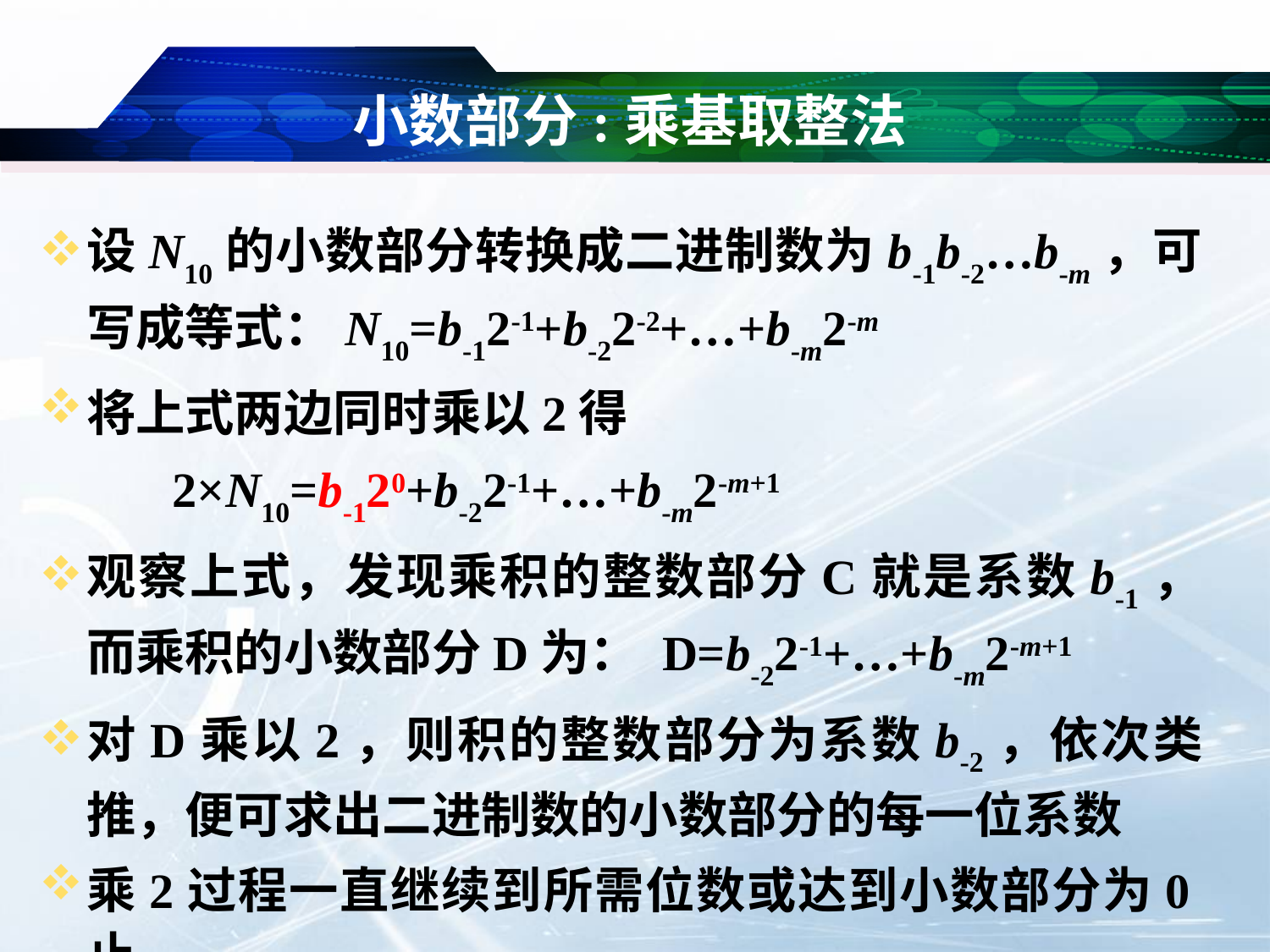

# 小数部分:乘基取整法
设N10的小数部分转换成二进制数为b-1b-2…b-m，可写成等式：N10=b-12-1+b-22-2+…+b-m2-m
将上式两边同时乘以2得
	       2×N10=b-120+b-22-1+…+b-m2-m+1
观察上式，发现乘积的整数部分C就是系数b-1，而乘积的小数部分D为： D=b-22-1+…+b-m2-m+1
对D乘以2，则积的整数部分为系数b-2，依次类推，便可求出二进制数的小数部分的每一位系数
乘2过程一直继续到所需位数或达到小数部分为0止